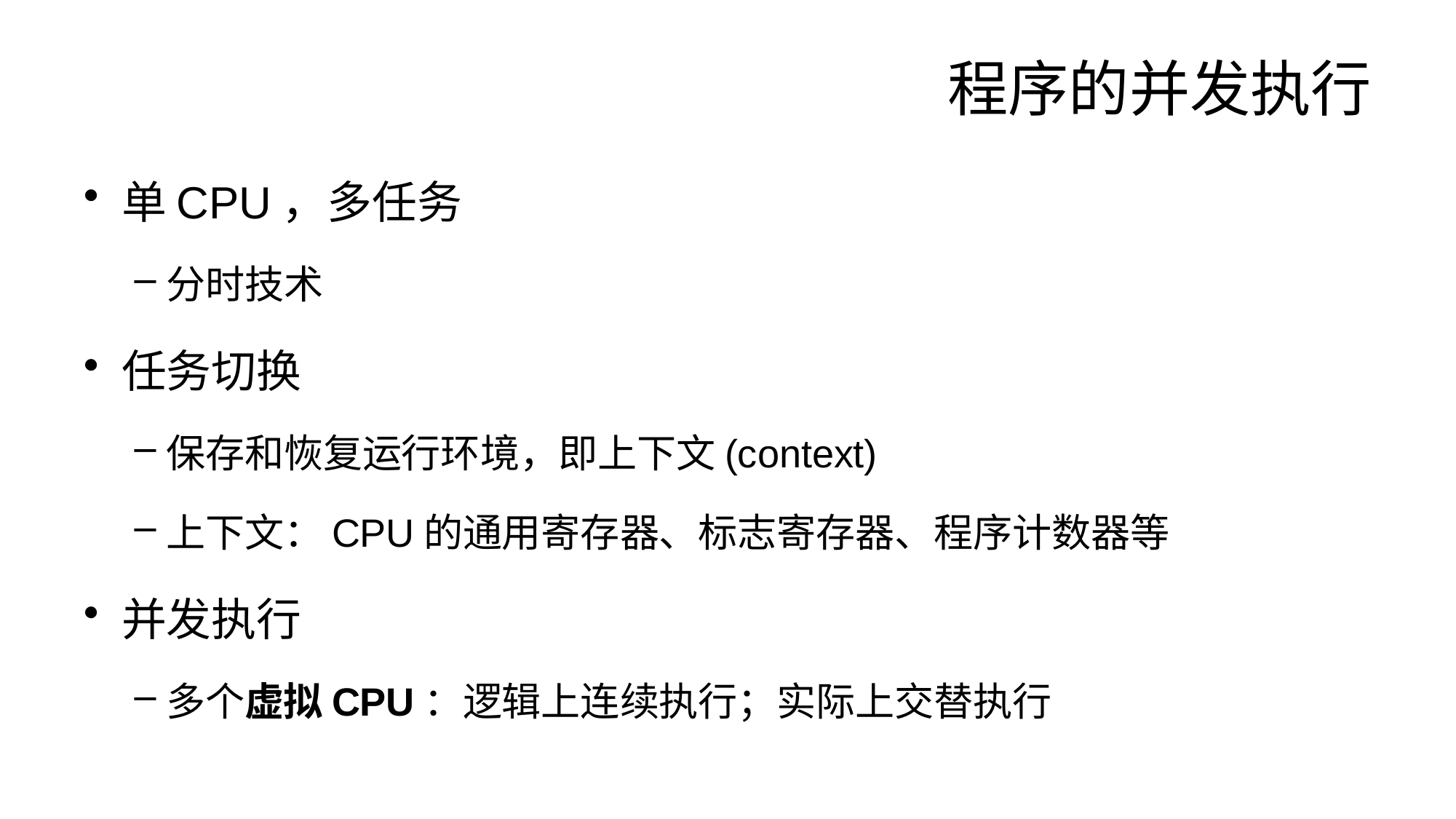

# 程序的并发执行
单CPU，多任务
分时技术
任务切换
保存和恢复运行环境，即上下文(context)
上下文：CPU的通用寄存器、标志寄存器、程序计数器等
并发执行
多个虚拟CPU：逻辑上连续执行；实际上交替执行